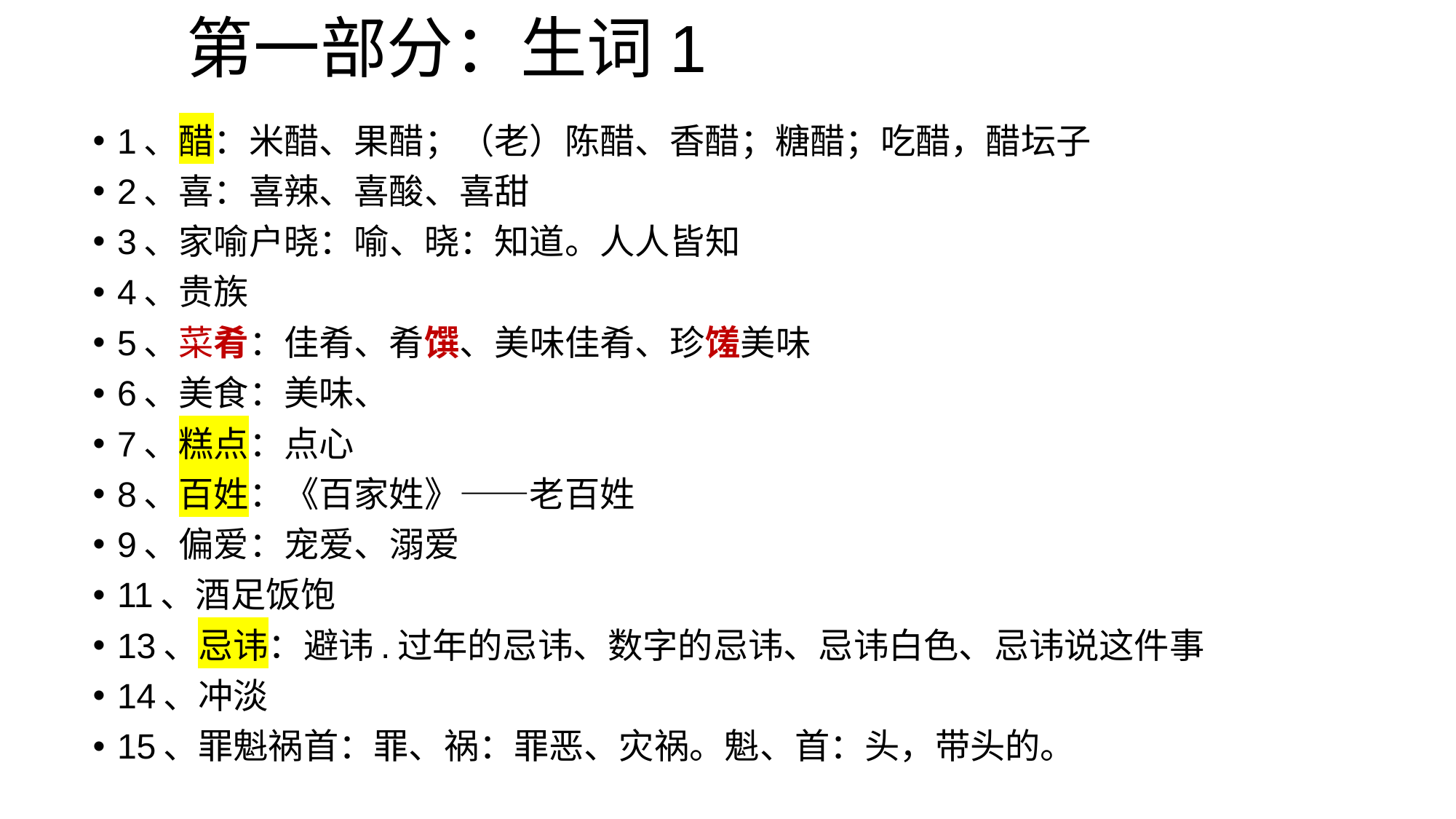

# 第一部分：生词1
1、醋：米醋、果醋；（老）陈醋、香醋；糖醋；吃醋，醋坛子
2、喜：喜辣、喜酸、喜甜
3、家喻户晓：喻、晓：知道。人人皆知
4、贵族
5、菜肴：佳肴、肴馔、美味佳肴、珍馐美味
6、美食：美味、
7、糕点：点心
8、百姓：《百家姓》——老百姓
9、偏爱：宠爱、溺爱
11、酒足饭饱
13、忌讳：避讳.过年的忌讳、数字的忌讳、忌讳白色、忌讳说这件事
14、冲淡
15、罪魁祸首：罪、祸：罪恶、灾祸。魁、首：头，带头的。